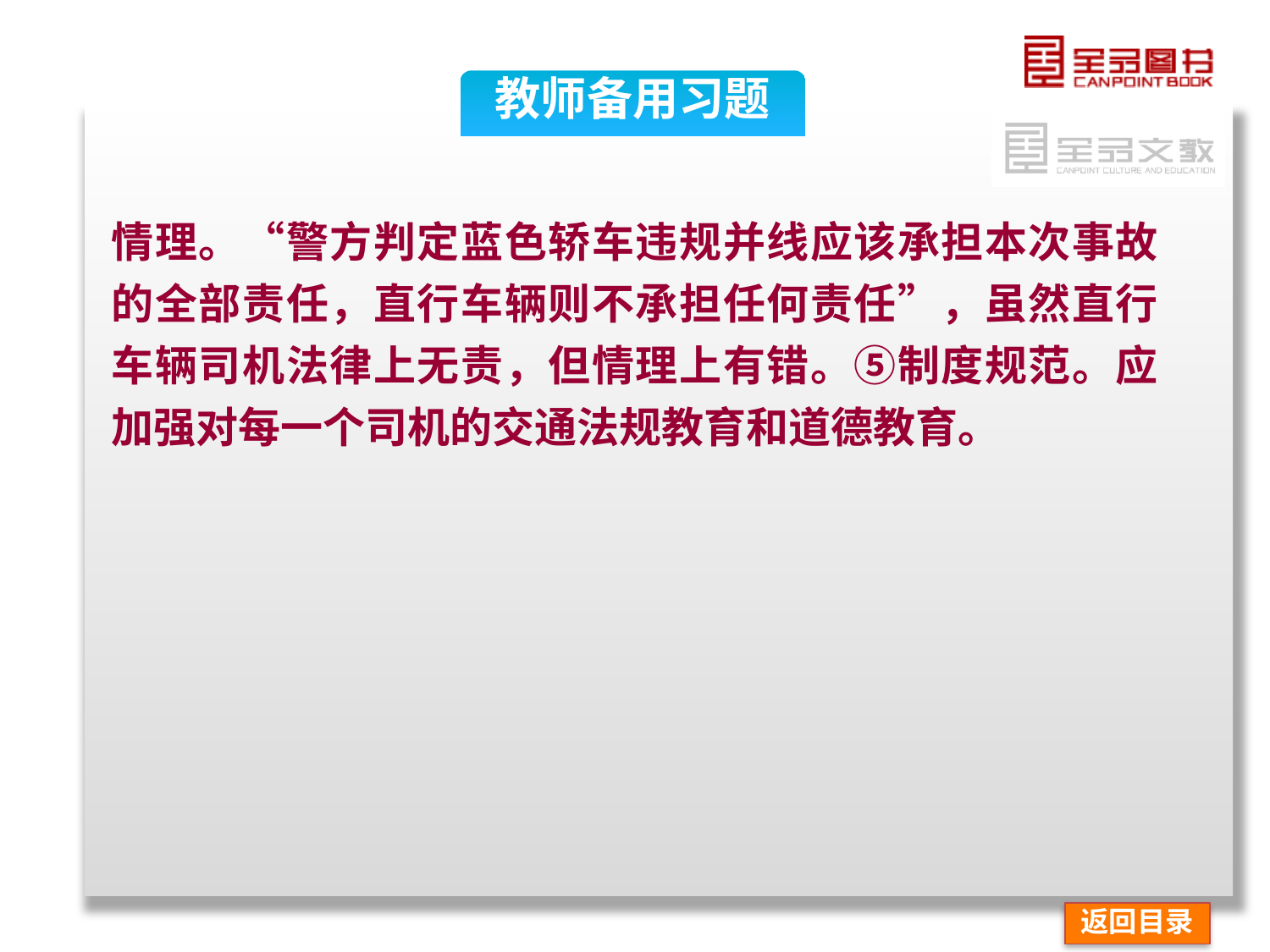

教师备用习题
情理。“警方判定蓝色轿车违规并线应该承担本次事故的全部责任，直行车辆则不承担任何责任”，虽然直行车辆司机法律上无责，但情理上有错。⑤制度规范。应加强对每一个司机的交通法规教育和道德教育。
返回目录